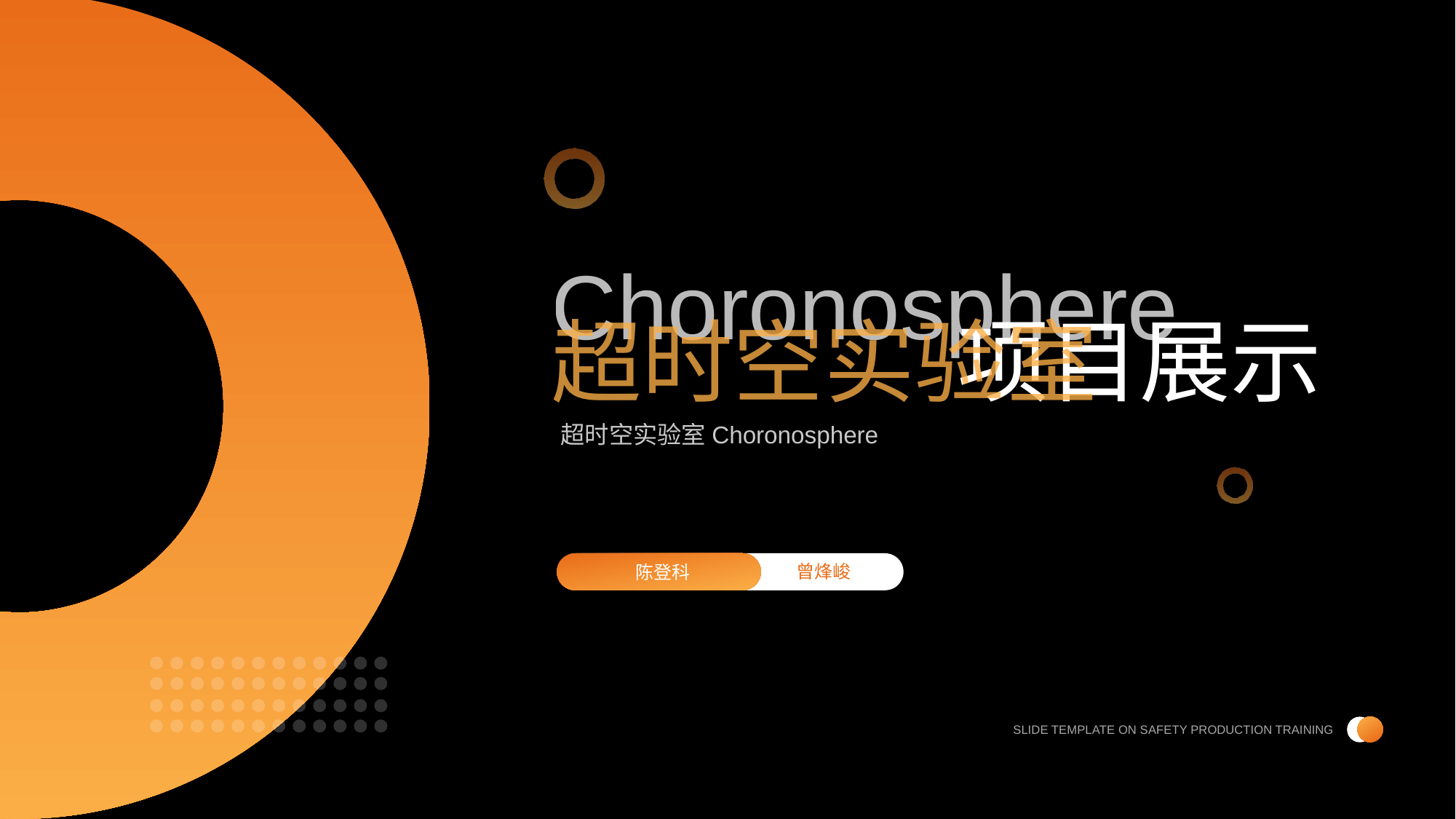

Choronosphere
项目展示
超时空实验室
超时空实验室Choronosphere

     曾烽峻
 陈登科
SLIDE TEMPLATE ON SAFETY PRODUCTION TRAINING